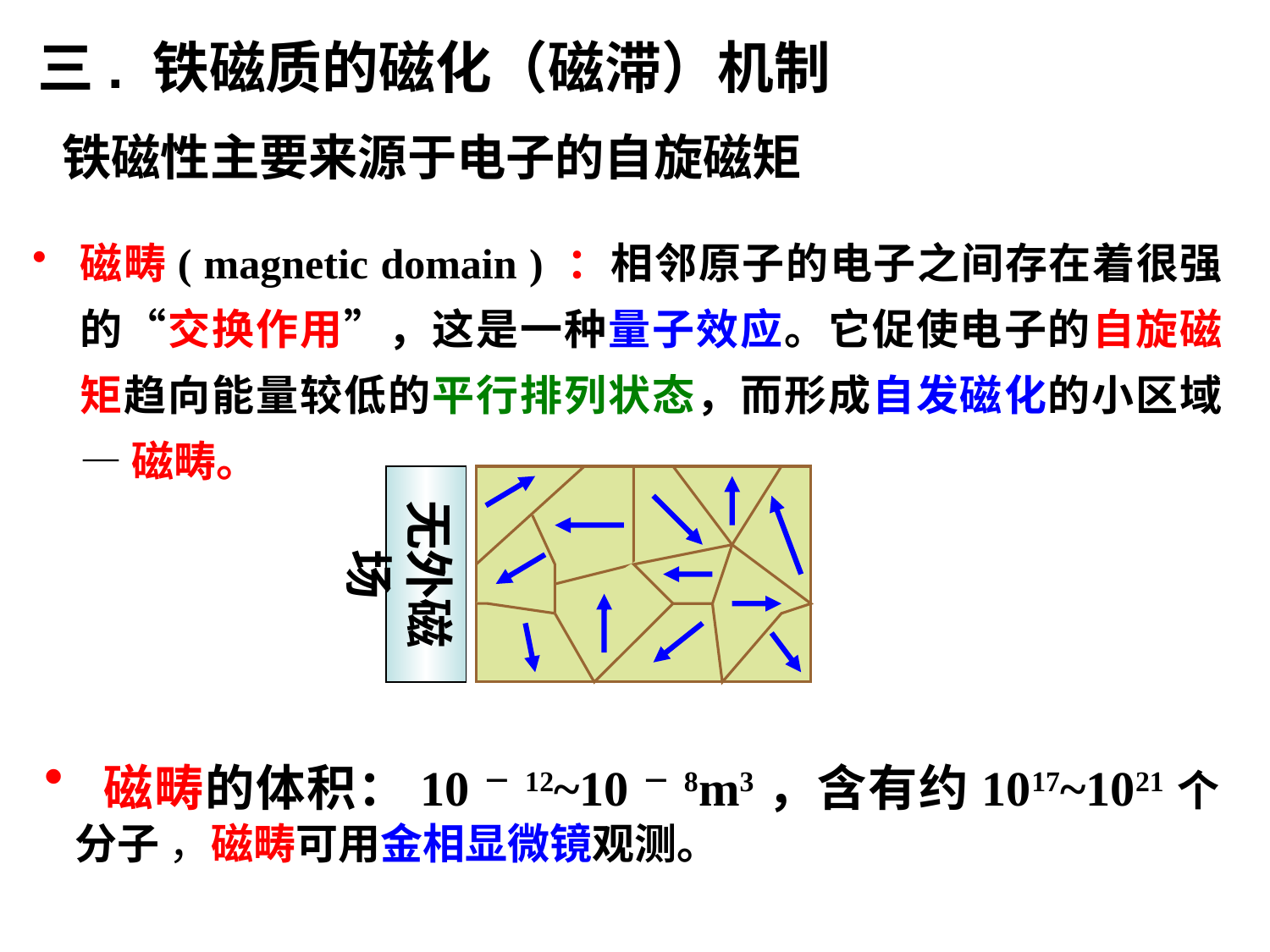

三. 铁磁质的磁化（磁滞）机制
铁磁性主要来源于电子的自旋磁矩
磁畴( magnetic domain ) ：相邻原子的电子之间存在着很强的“交换作用”，这是一种量子效应。它促使电子的自旋磁矩趋向能量较低的平行排列状态，而形成自发磁化的小区域 — 磁畴。
无外磁场

 磁畴的体积：10－12~10－8m3，含有约1017~1021个分子 ，磁畴可用金相显微镜观测。